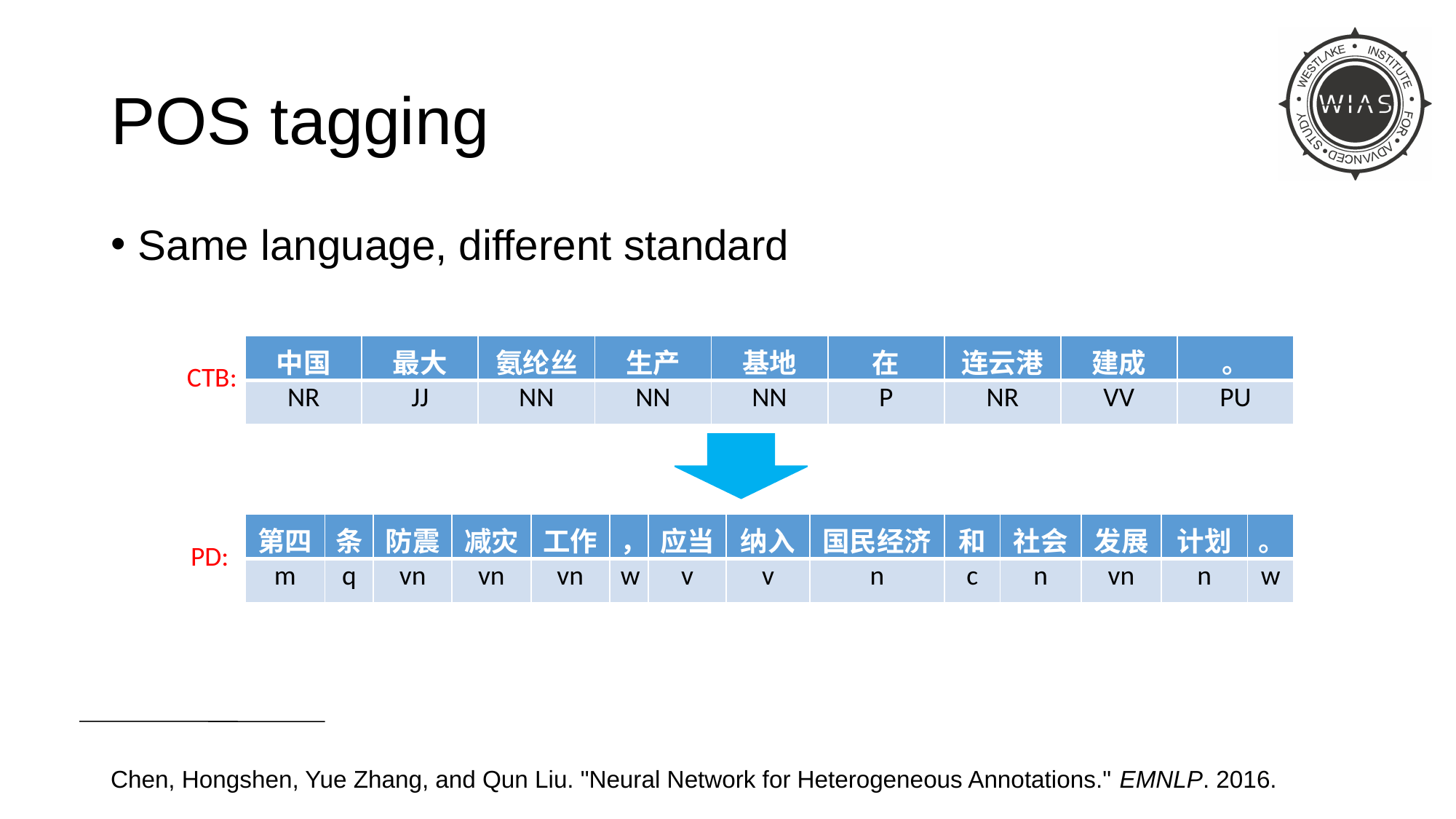

# POS tagging
Same language, different standard
| 中国 | 最大 | 氨纶丝 | 生产 | 基地 | 在 | 连云港 | 建成 | 。 |
| --- | --- | --- | --- | --- | --- | --- | --- | --- |
| NR | JJ | NN | NN | NN | P | NR | VV | PU |
CTB:

| 第四 | 条 | 防震 | 减灾 | 工作 | ， | 应当 | 纳入 | 国民经济 | 和 | 社会 | 发展 | 计划 | 。 |
| --- | --- | --- | --- | --- | --- | --- | --- | --- | --- | --- | --- | --- | --- |
| m | q | vn | vn | vn | w | v | v | n | c | n | vn | n | w |
PD:

Chen, Hongshen, Yue Zhang, and Qun Liu. "Neural Network for Heterogeneous Annotations." EMNLP. 2016.